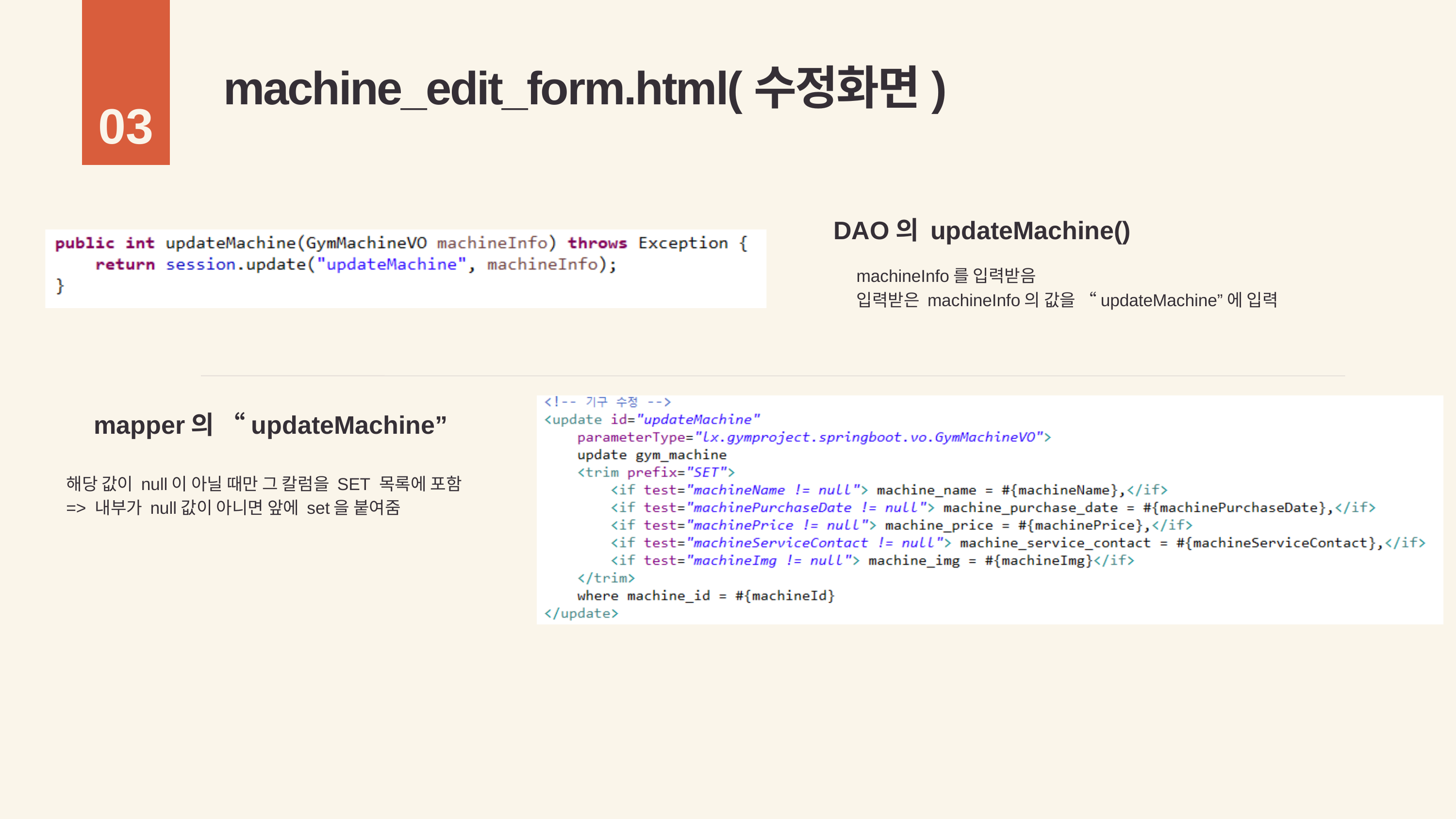

machine_edit_form.html(수정화면)
03
DAO의 updateMachine()

machineInfo를 입력받음
입력받은 machineInfo의 값을 “updateMachine”에 입력

mapper의 “updateMachine”
해당 값이 null이 아닐 때만 그 칼럼을 SET 목록에 포함
=> 내부가 null값이 아니면 앞에 set을 붙여줌